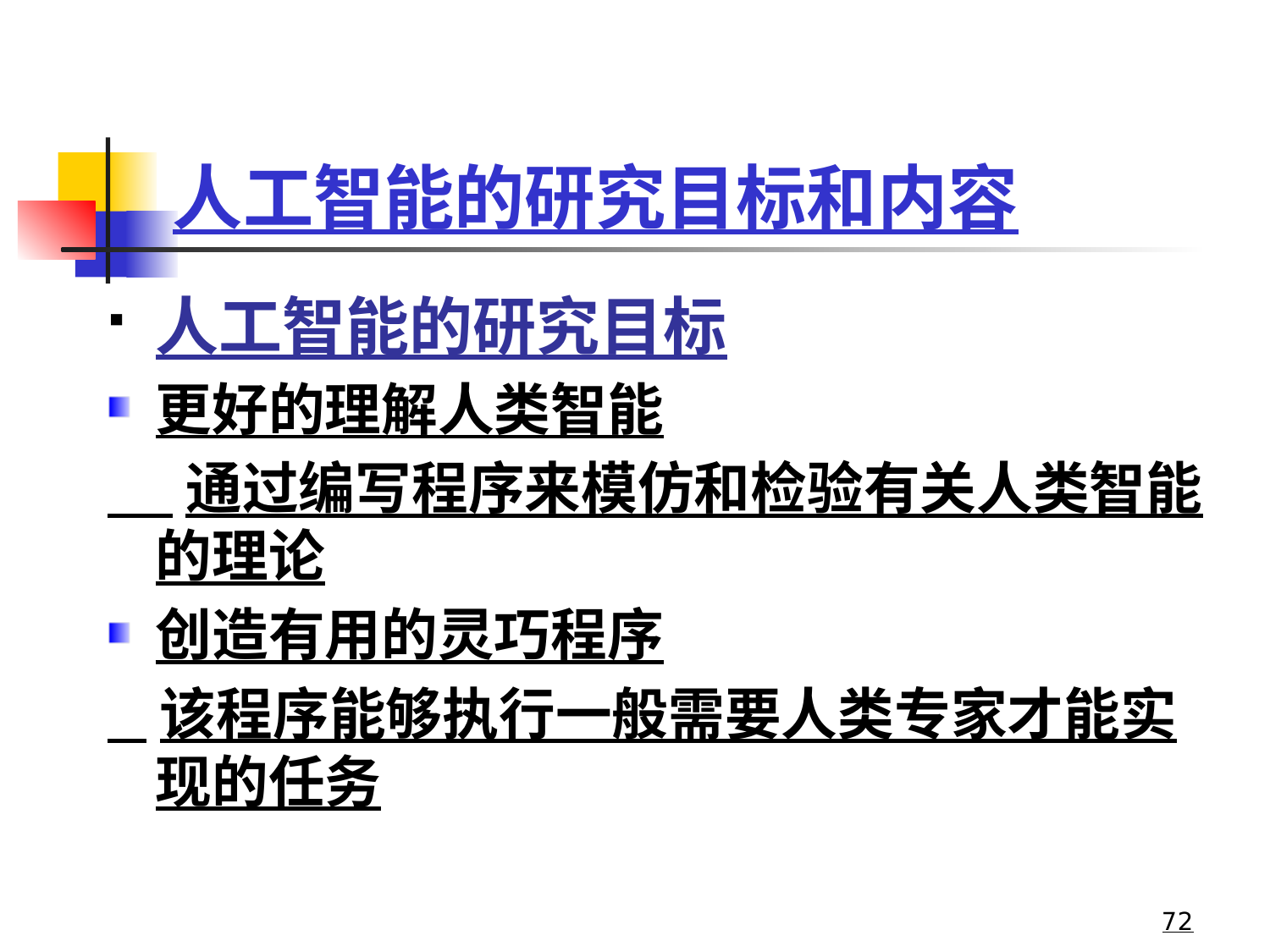

# 人工智能的研究目标和内容
人工智能的研究目标
更好的理解人类智能
     通过编写程序来模仿和检验有关人类智能的理论
创造有用的灵巧程序
   该程序能够执行一般需要人类专家才能实现的任务
72